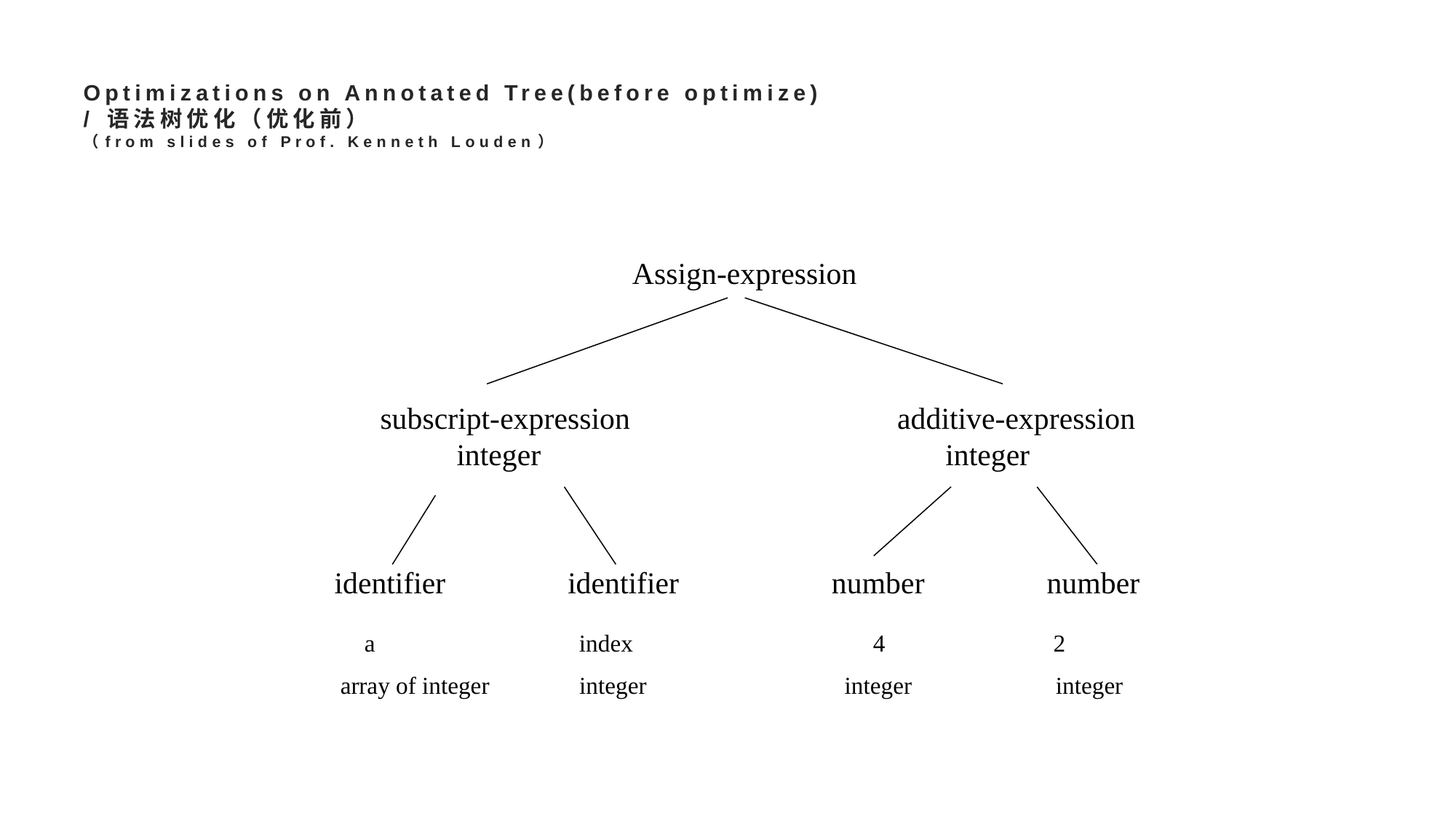

# Optimizations on Annotated Tree(before optimize) / 语法树优化（优化前） （from slides of Prof. Kenneth Louden）
Assign-expression

      subscript-expression                                   additive-expression
                integer                                                     integer

identifier                identifier                    number                number
     a                                  index                                        4                            2
 array of integer               integer                                 integer                        integer